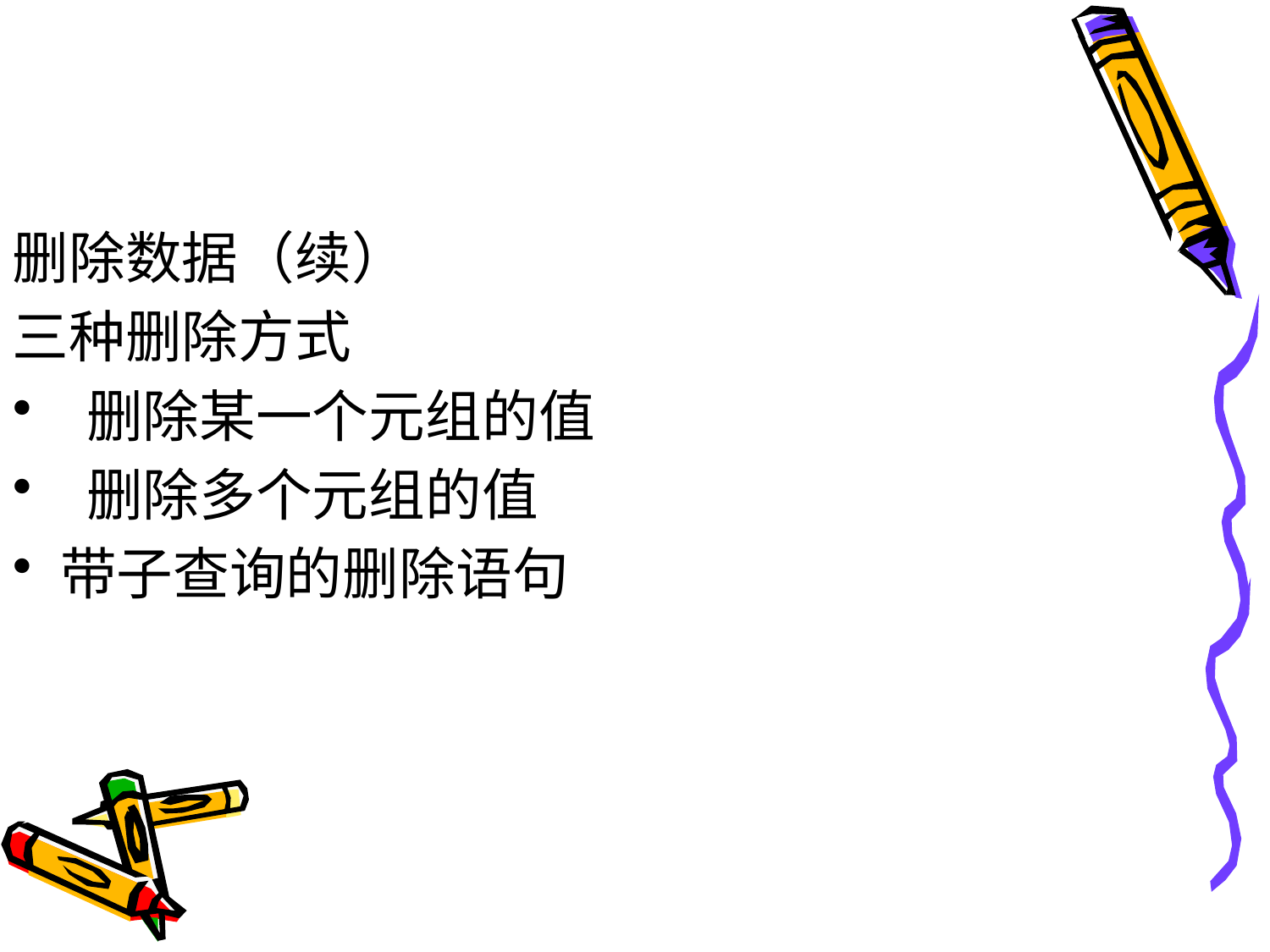

#
删除数据（续）
三种删除方式
 删除某一个元组的值
 删除多个元组的值
带子查询的删除语句